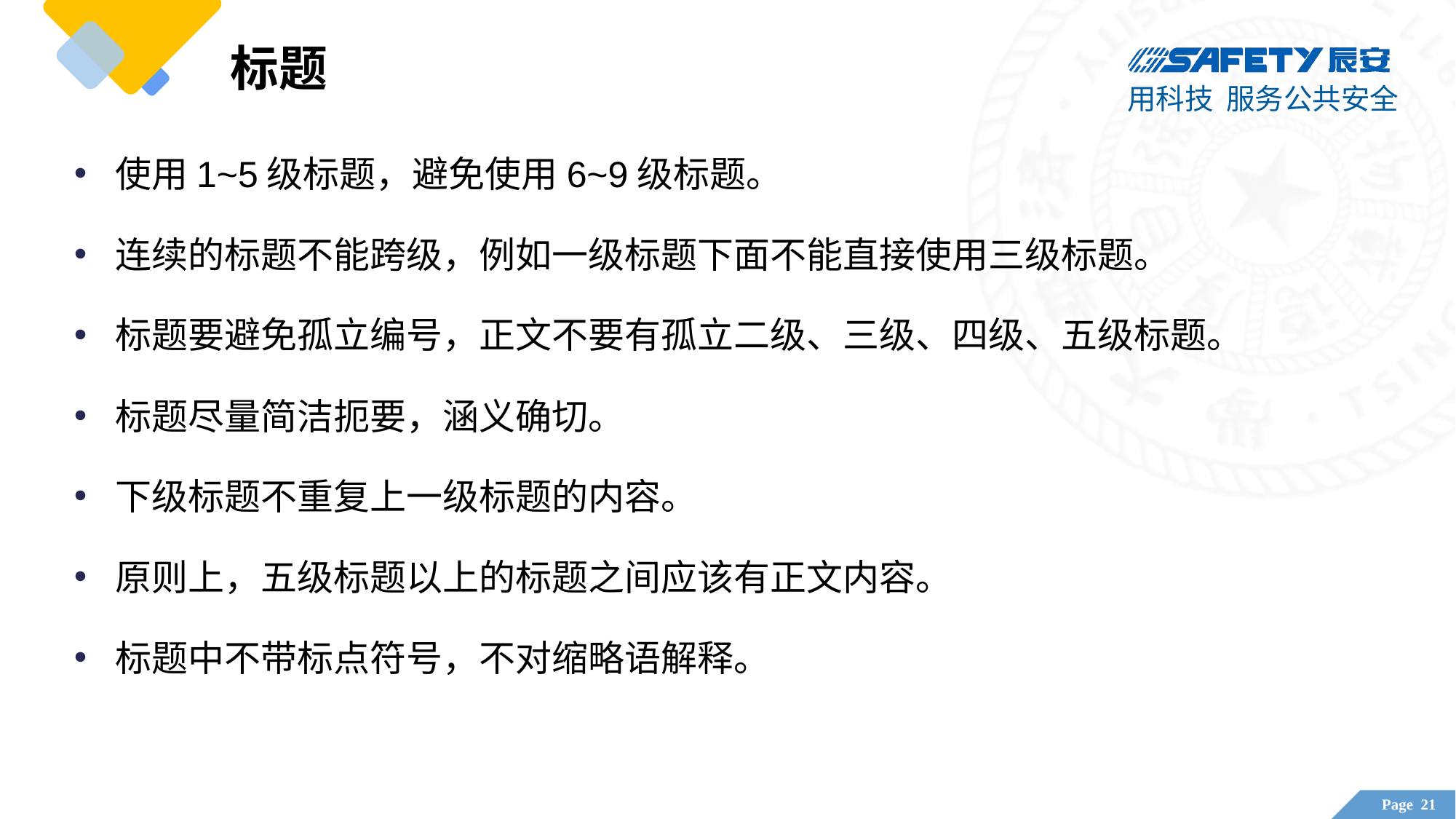

# 标题
使用1~5级标题，避免使用6~9级标题。
连续的标题不能跨级，例如一级标题下面不能直接使用三级标题。
标题要避免孤立编号，正文不要有孤立二级、三级、四级、五级标题。
标题尽量简洁扼要，涵义确切。
下级标题不重复上一级标题的内容。
原则上，五级标题以上的标题之间应该有正文内容。
标题中不带标点符号，不对缩略语解释。